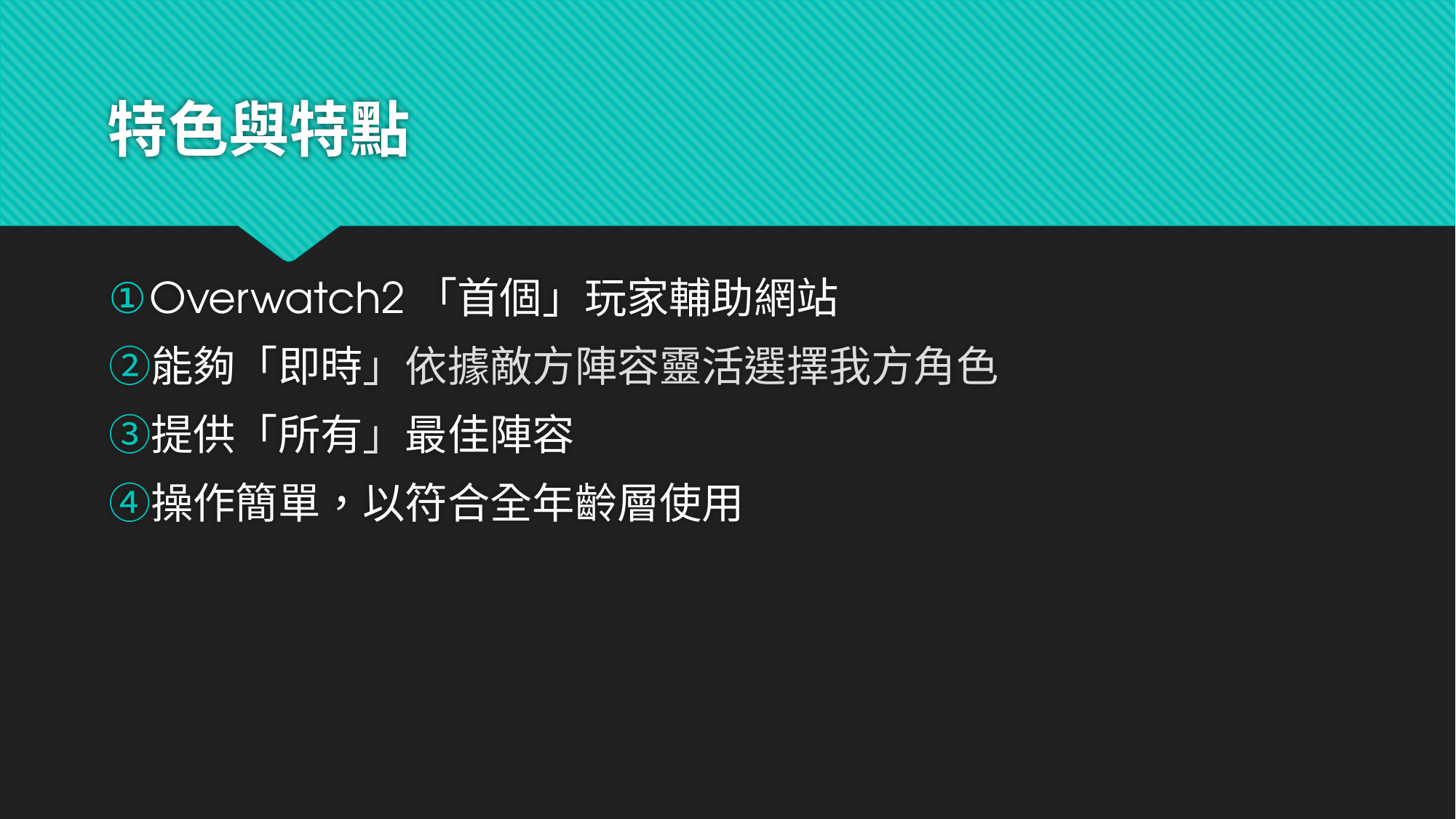

# 特色與特點
Overwatch2「首個」玩家輔助網站
能夠「即時」依據敵方陣容靈活選擇我方角色
提供「所有」最佳陣容
操作簡單，以符合全年齡層使用